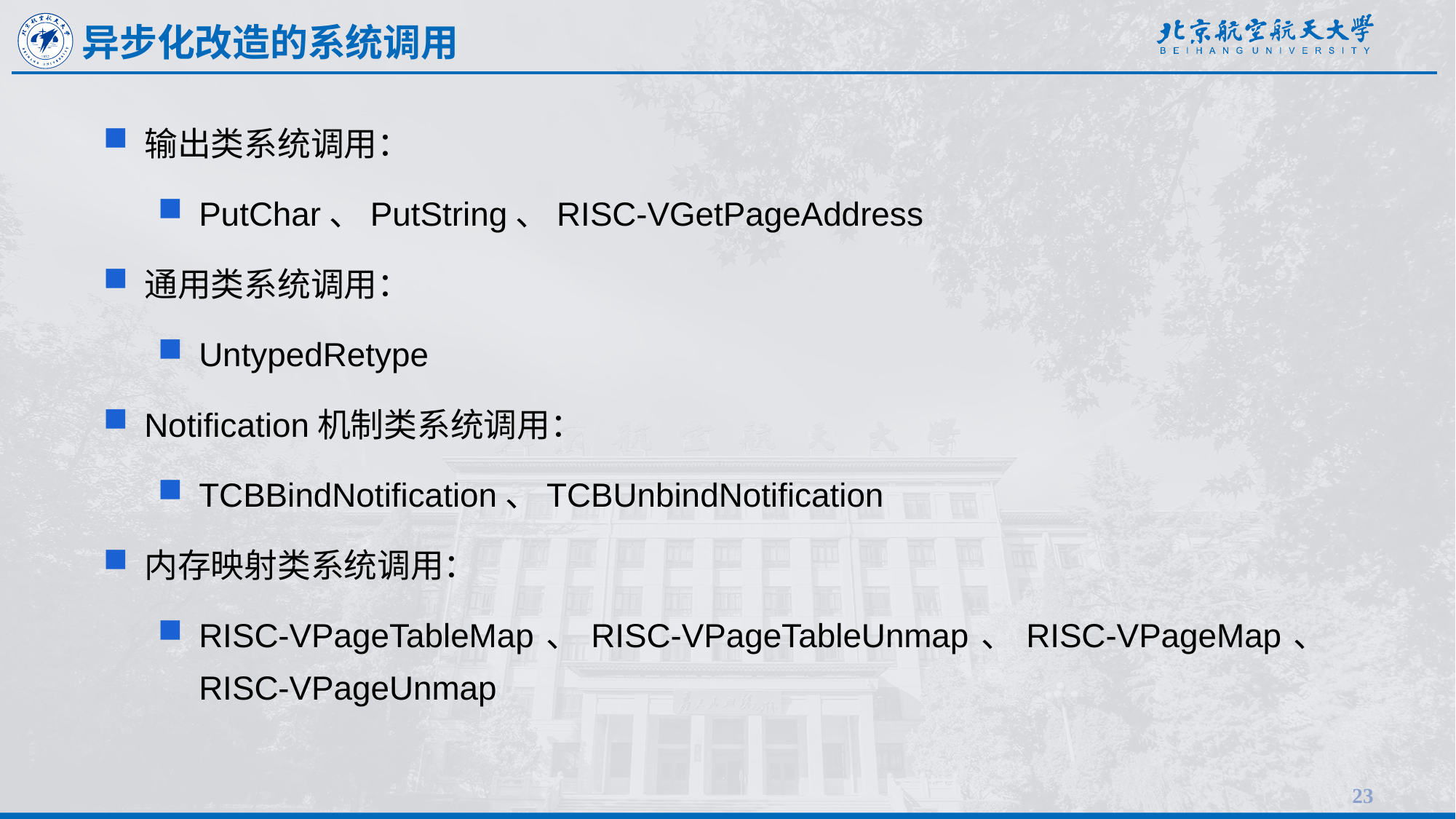

异步化改造的系统调用
输出类系统调用：
PutChar、PutString、RISC-VGetPageAddress
通用类系统调用：
UntypedRetype
Notification机制类系统调用：
TCBBindNotification、TCBUnbindNotification
内存映射类系统调用：
RISC-VPageTableMap、RISC-VPageTableUnmap、RISC-VPageMap、RISC-VPageUnmap
23